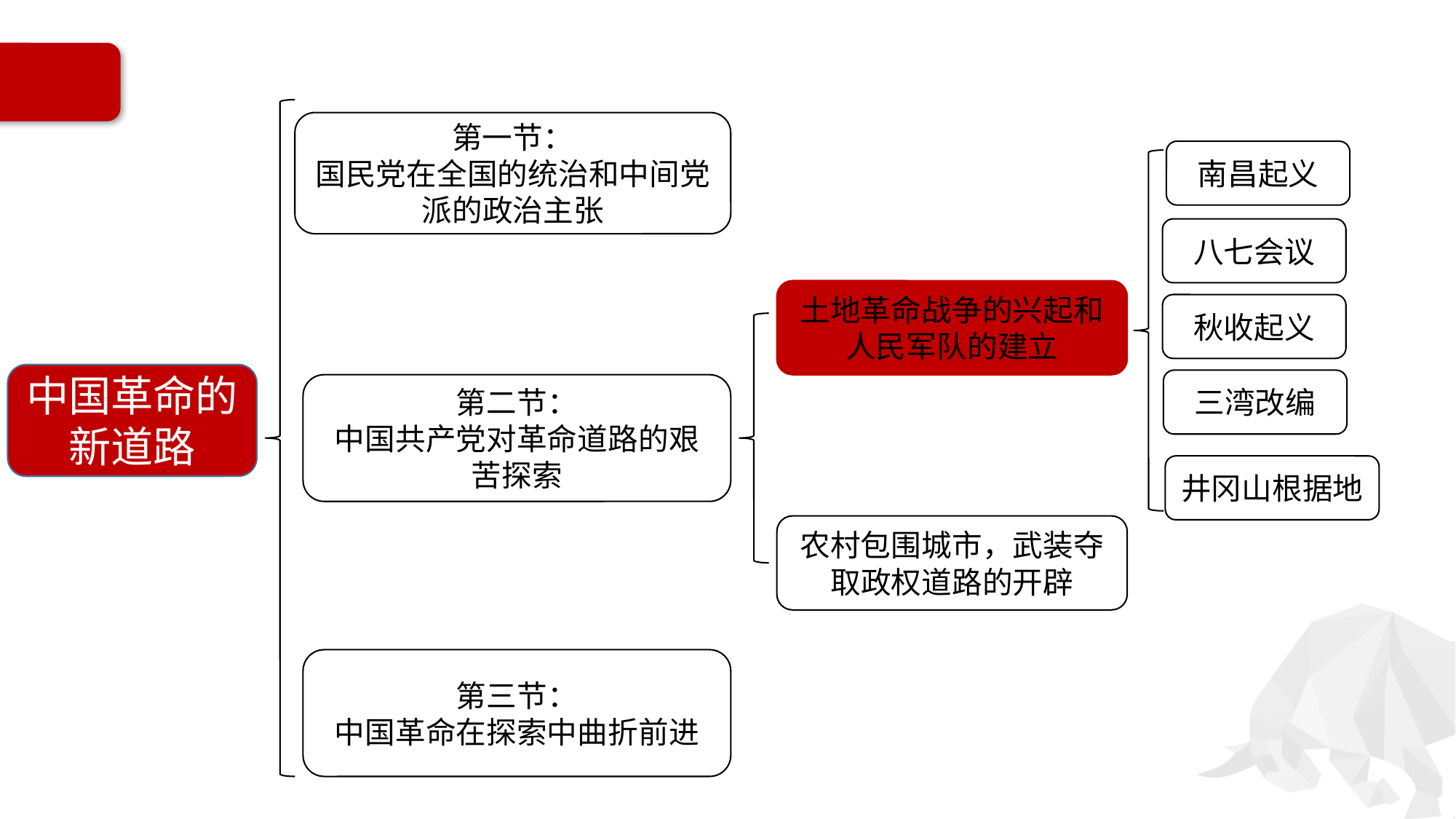

第一节：
国民党在全国的统治和中间党派的政治主张
南昌起义

八七会议
土地革命战争的兴起和人民军队的建立
秋收起义

中国革命的新道路
三湾改编
第二节：
中国共产党对革命道路的艰苦探索
井冈山根据地
农村包围城市，武装夺取政权道路的开辟
第三节：
中国革命在探索中曲折前进